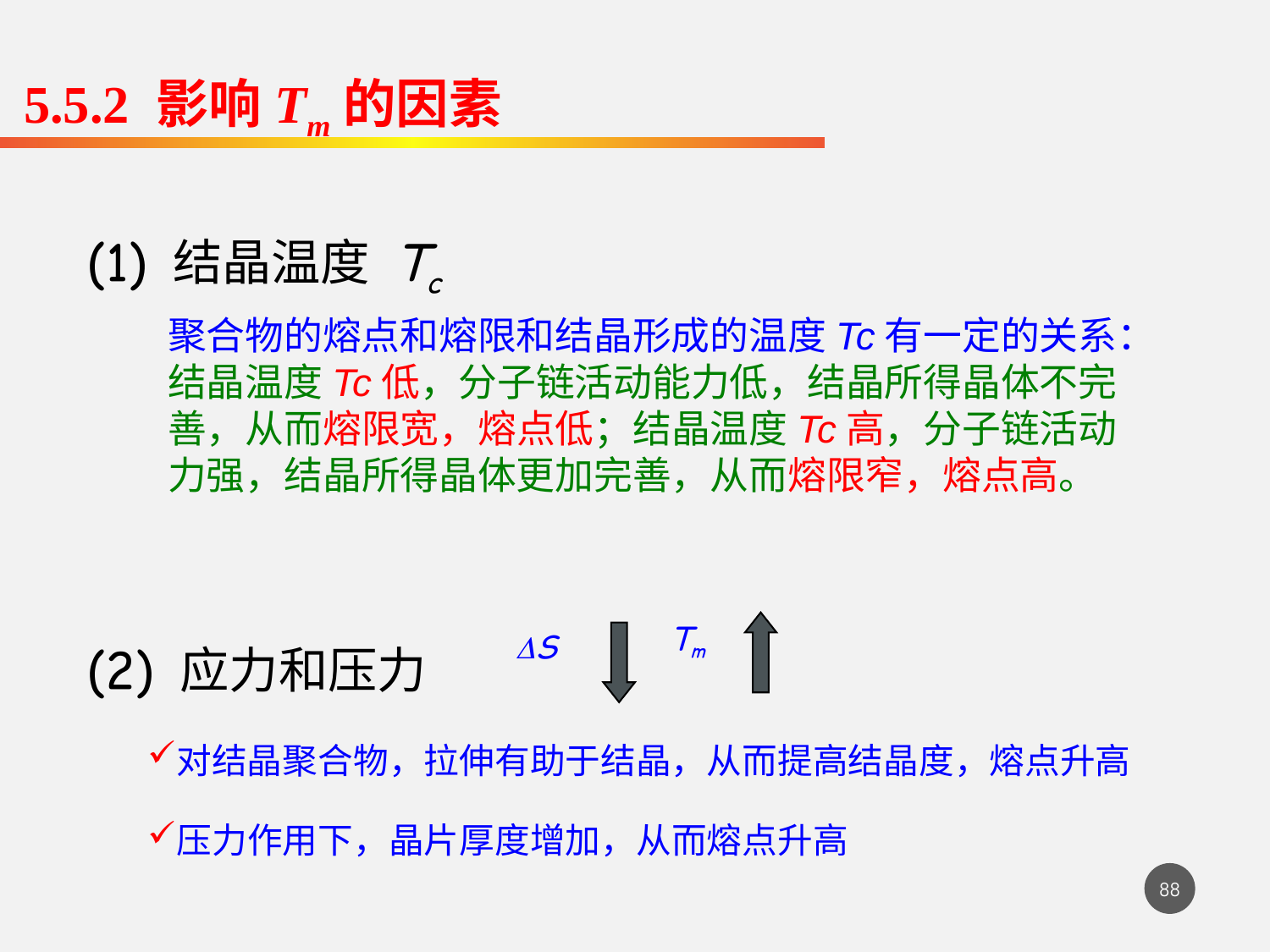

5.5.2 影响Tm的因素
(1) 结晶温度 Tc
聚合物的熔点和熔限和结晶形成的温度Tc有一定的关系：结晶温度Tc低，分子链活动能力低，结晶所得晶体不完善，从而熔限宽，熔点低；结晶温度Tc高，分子链活动力强，结晶所得晶体更加完善，从而熔限窄，熔点高。
Tm

ΔS

(2) 应力和压力

对结晶聚合物，拉伸有助于结晶，从而提高结晶度，熔点升高
压力作用下，晶片厚度增加，从而熔点升高
88